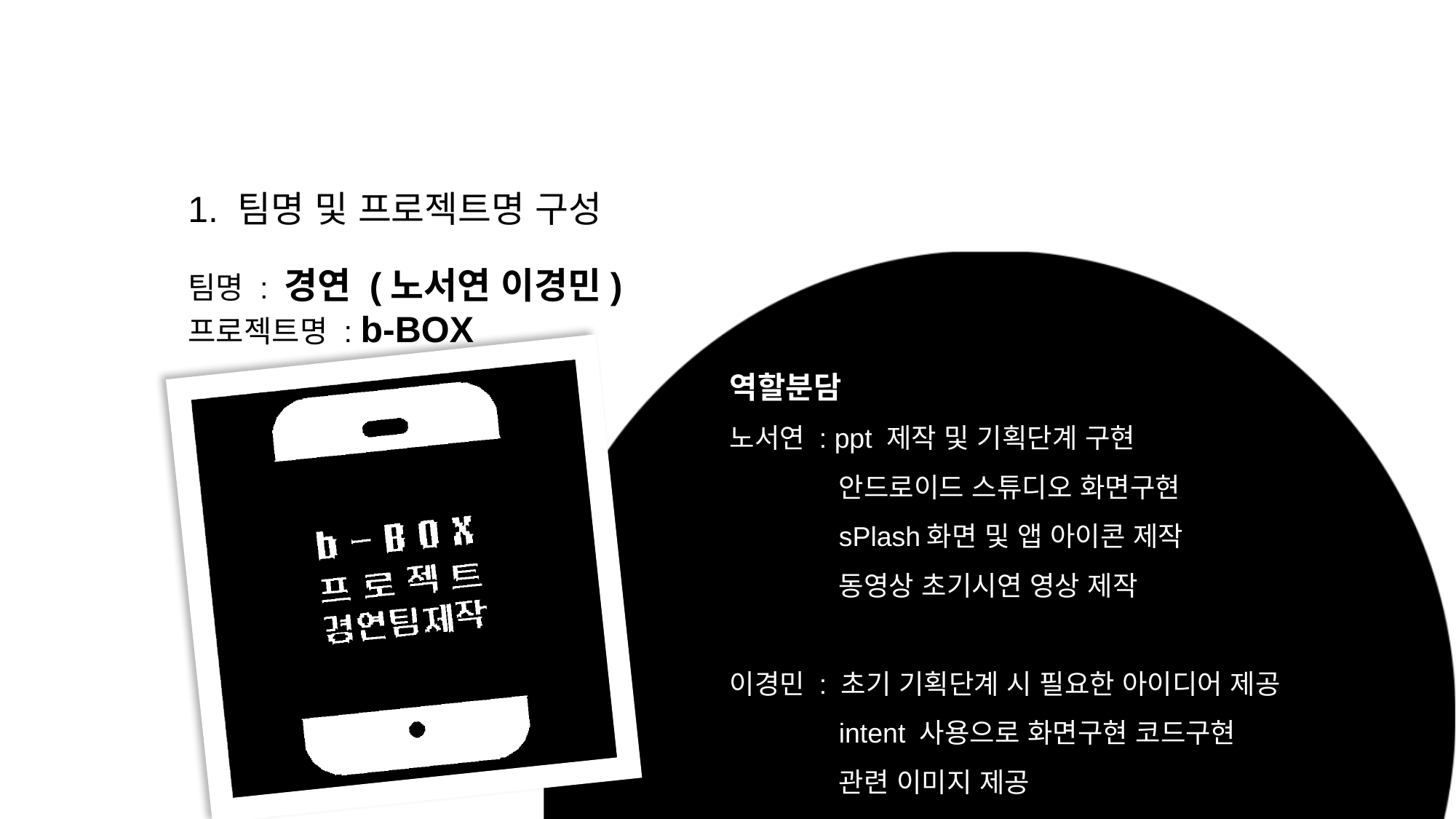

1. 팀명 및 프로젝트명 구성

팀명 : 경연 (노서연 이경민)
프로젝트명 : b-BOX
역할분담
노서연 : ppt 제작 및 기획단계 구현
	안드로이드 스튜디오 화면구현
	sPlash화면 및 앱 아이콘 제작
	동영상 초기시연 영상 제작

이경민 : 초기 기획단계 시 필요한 아이디어 제공
	intent 사용으로 화면구현 코드구현
	관련 이미지 제공